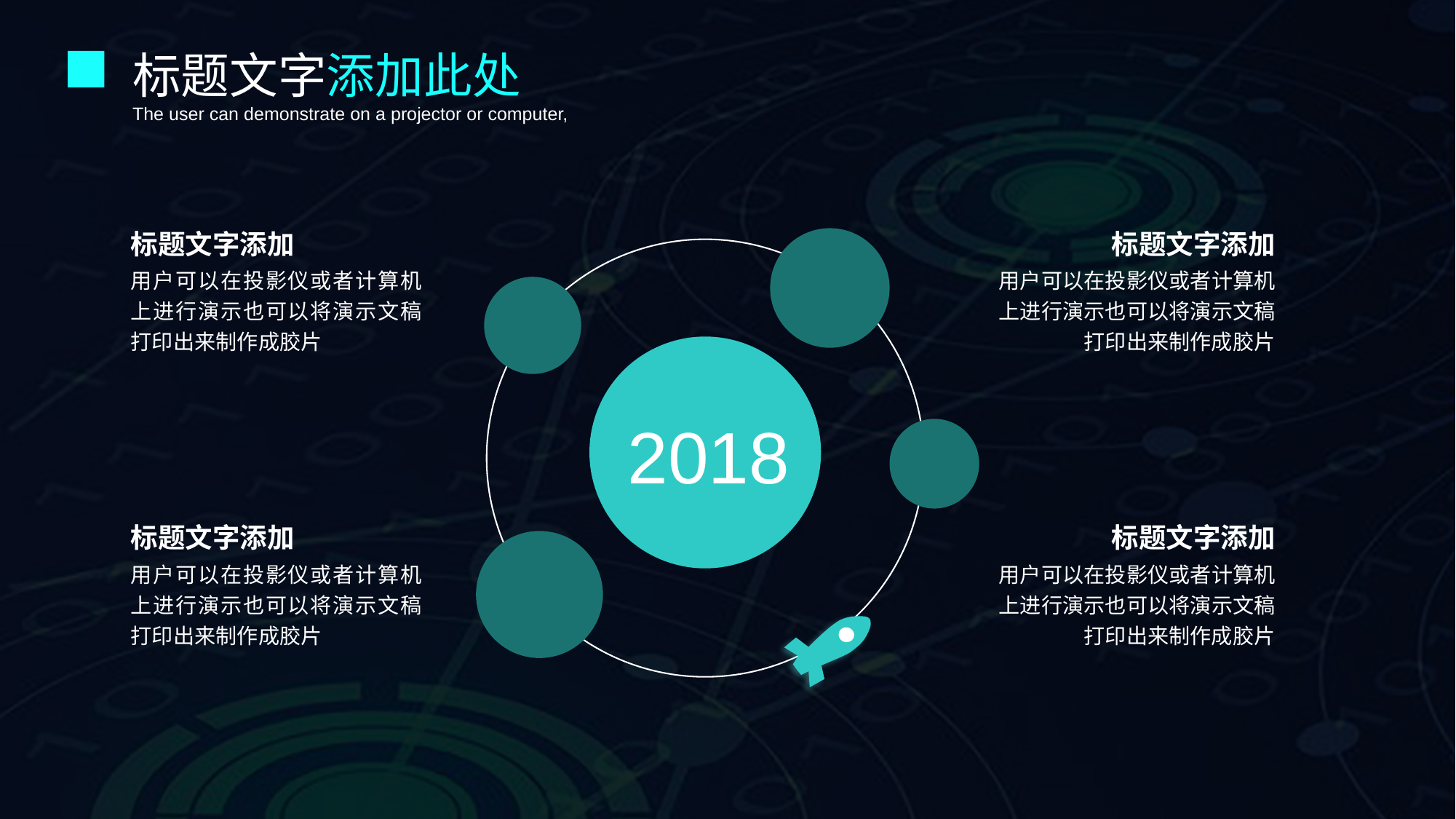

标题文字添加此处
The user can demonstrate on a projector or computer,

标题文字添加
用户可以在投影仪或者计算机上进行演示也可以将演示文稿打印出来制作成胶片
标题文字添加
用户可以在投影仪或者计算机上进行演示也可以将演示文稿打印出来制作成胶片

2018

标题文字添加
用户可以在投影仪或者计算机上进行演示也可以将演示文稿打印出来制作成胶片
标题文字添加
用户可以在投影仪或者计算机上进行演示也可以将演示文稿打印出来制作成胶片